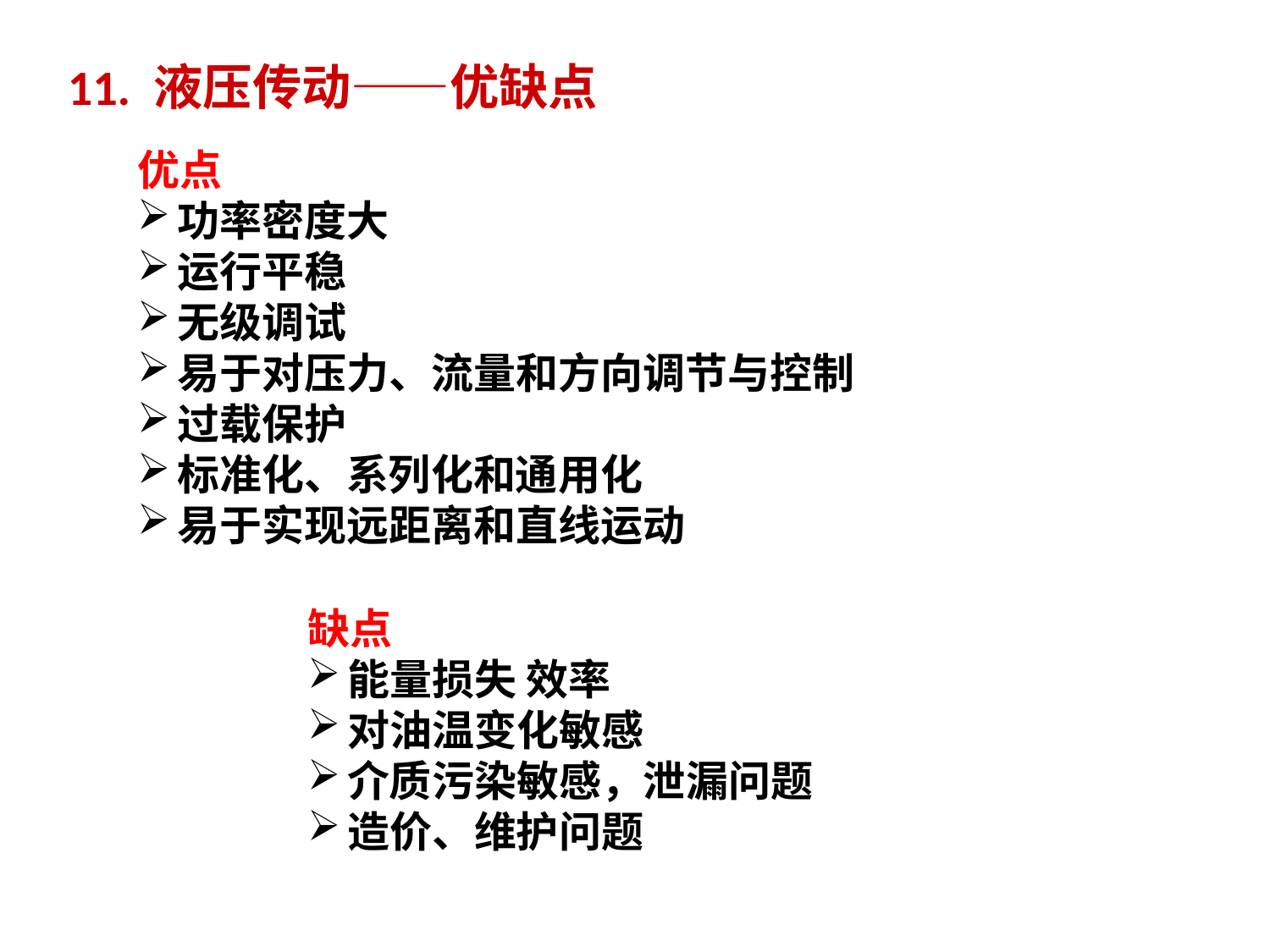

11. 液压传动——优缺点
优点
功率密度大
运行平稳
无级调试
易于对压力、流量和方向调节与控制
过载保护
标准化、系列化和通用化
易于实现远距离和直线运动
缺点
能量损失 效率
对油温变化敏感
介质污染敏感，泄漏问题
造价、维护问题